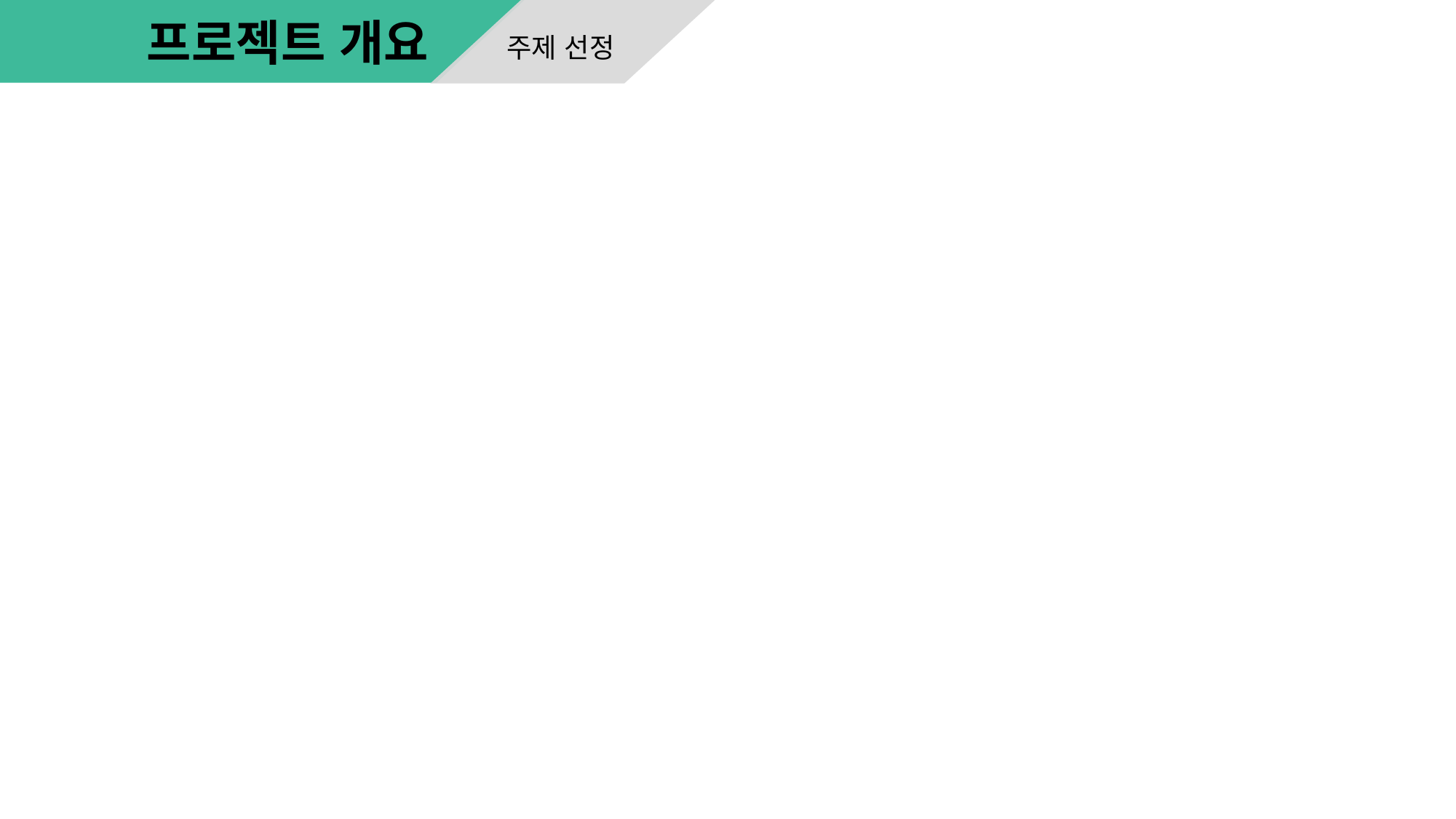

주제 선정
프로젝트 개요
Chat Bot
실버